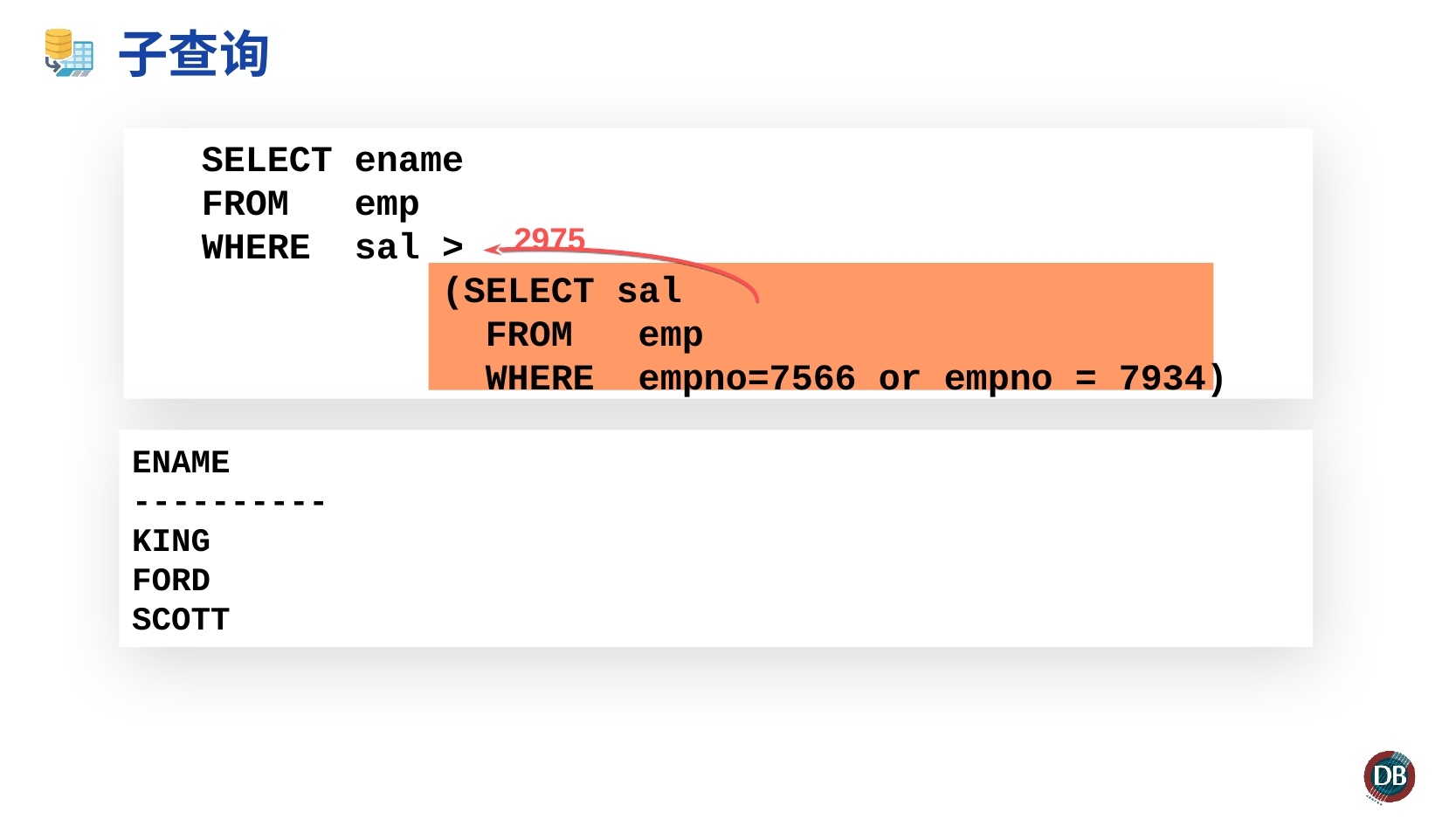

# 子查询
     SELECT ename
     FROM   emp
     WHERE  sal >
   		    (SELECT sal
                  FROM   emp
                  WHERE  empno=7566 or empno = 7934)

2975

ENAME
----------
KING
FORD
SCOTT